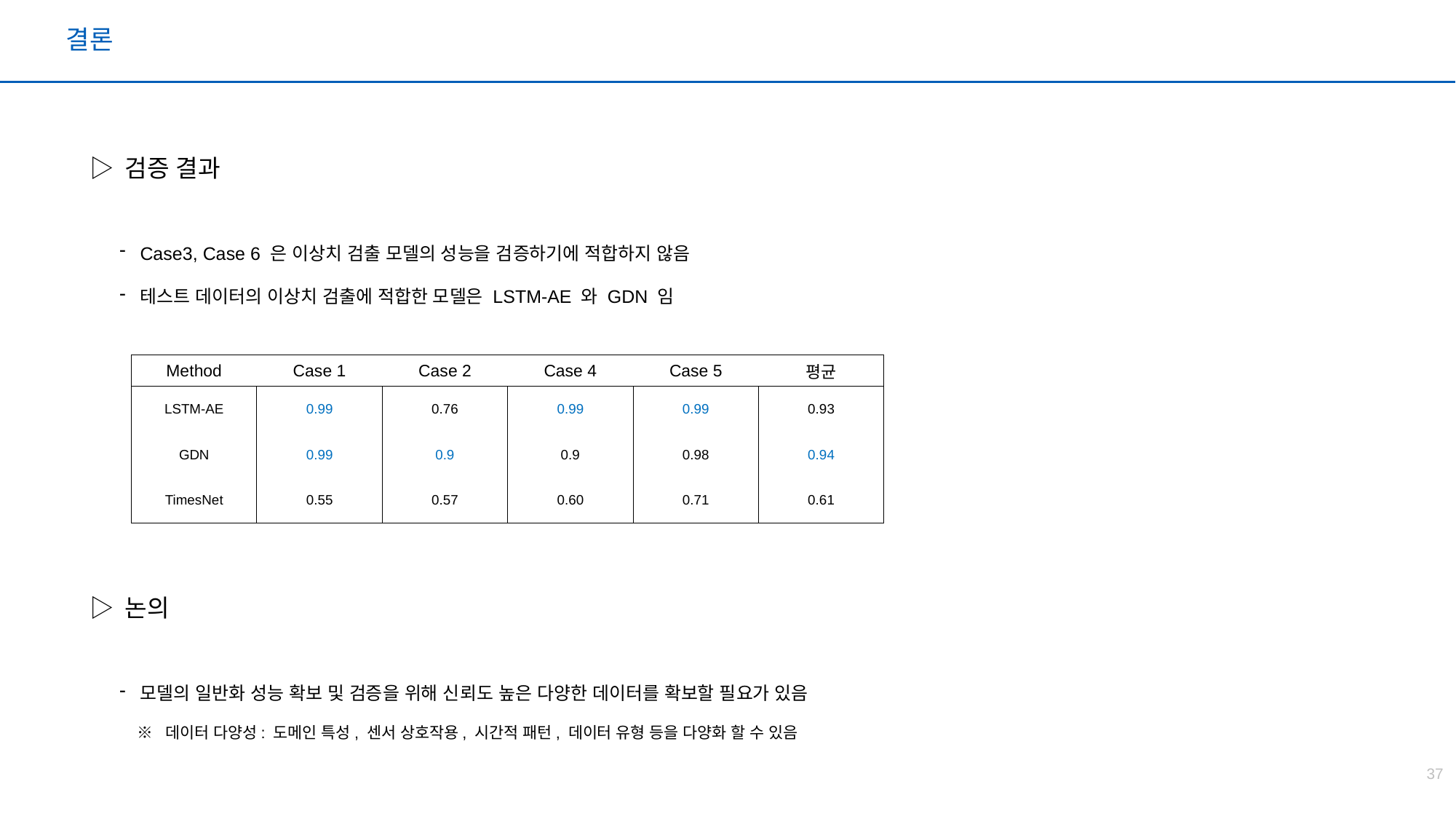

결론
▷ 검증 결과
Case3, Case 6 은 이상치 검출 모델의 성능을 검증하기에 적합하지 않음
테스트 데이터의 이상치 검출에 적합한 모델은 LSTM-AE 와 GDN 임
| Method | Case 1 | Case 2 | Case 4 | Case 5 | 평균 |
| --- | --- | --- | --- | --- | --- |
| LSTM-AE | 0.99 | 0.76 | 0.99 | 0.99 | 0.93 |
| GDN | 0.99 | 0.9 | 0.9 | 0.98 | 0.94 |
| TimesNet | 0.55 | 0.57 | 0.60 | 0.71 | 0.61 |
▷ 논의
모델의 일반화 성능 확보 및 검증을 위해 신뢰도 높은 다양한 데이터를 확보할 필요가 있음
    ※  데이터 다양성: 도메인 특성, 센서 상호작용, 시간적 패턴, 데이터 유형 등을 다양화 할 수 있음